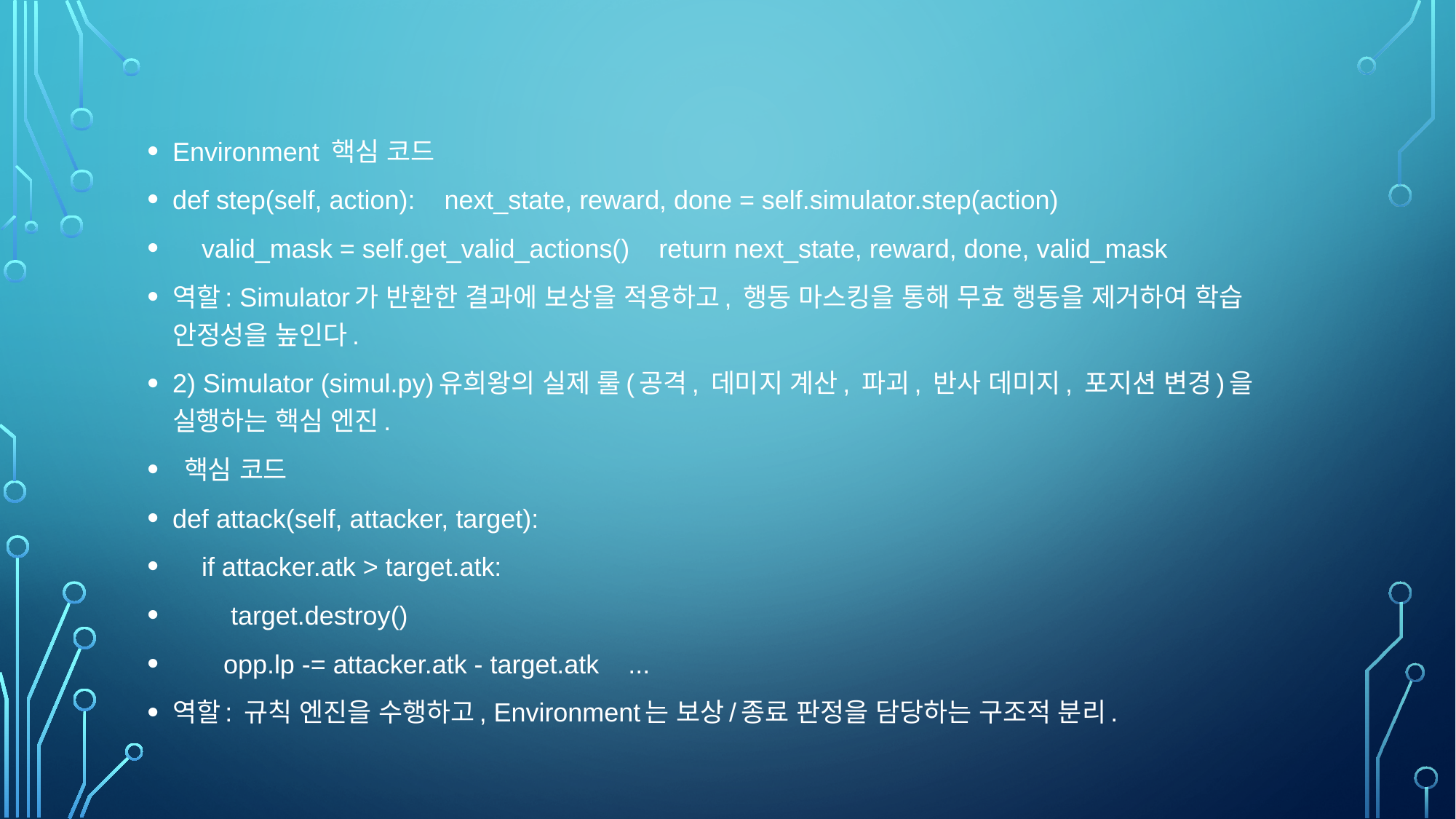

Environment 핵심 코드
def step(self, action):    next_state, reward, done = self.simulator.step(action)
    valid_mask = self.get_valid_actions()    return next_state, reward, done, valid_mask
역할: Simulator가 반환한 결과에 보상을 적용하고, 행동 마스킹을 통해 무효 행동을 제거하여 학습 안정성을 높인다.
2) Simulator (simul.py)유희왕의 실제 룰(공격, 데미지 계산, 파괴, 반사 데미지, 포지션 변경)을 실행하는 핵심 엔진.
 핵심 코드
def attack(self, attacker, target):
    if attacker.atk > target.atk:
        target.destroy()
       opp.lp -= attacker.atk - target.atk    ...
역할: 규칙 엔진을 수행하고, Environment는 보상/종료 판정을 담당하는 구조적 분리.